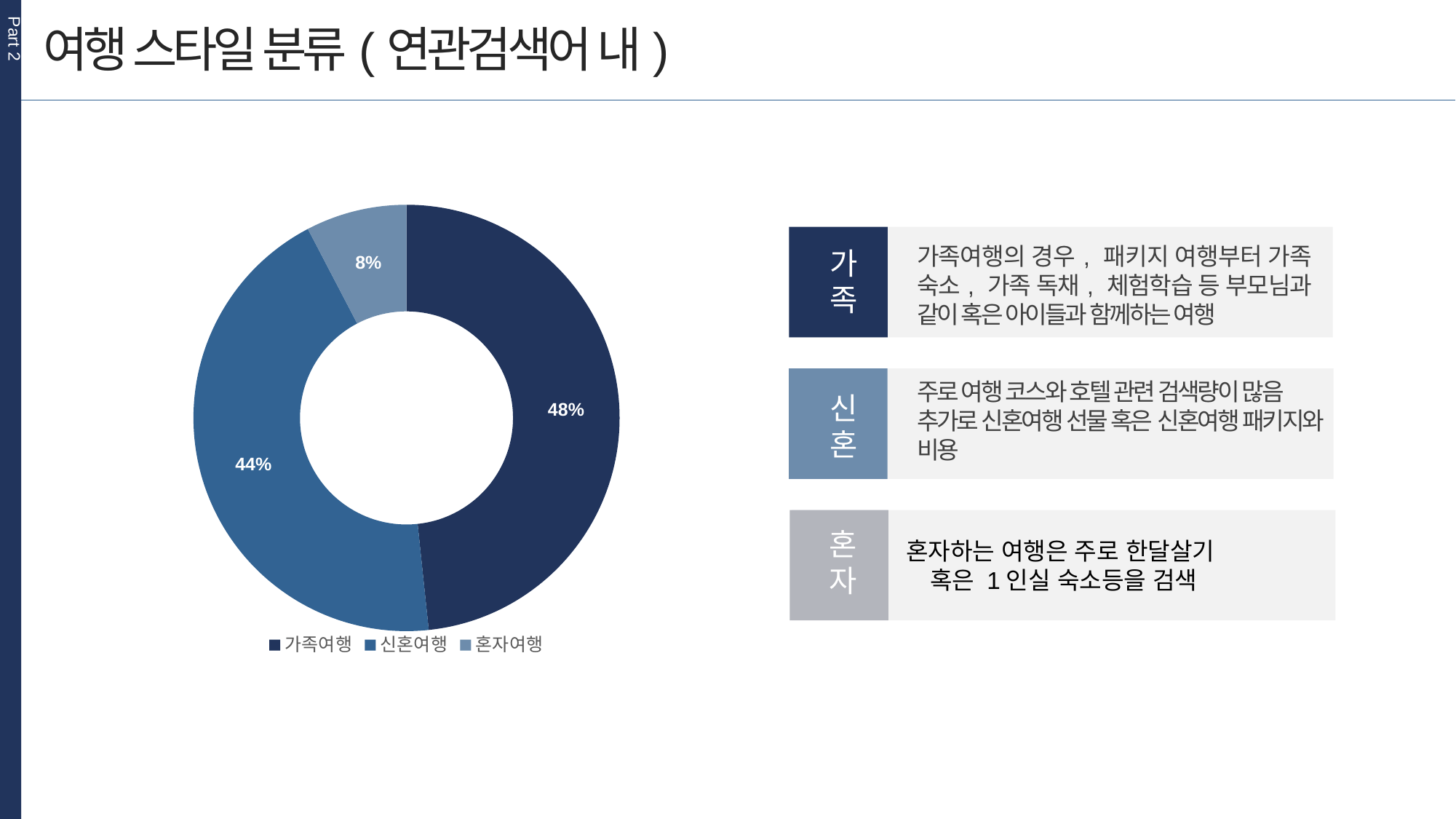

Part 2
여행 스타일 분류(연관검색어 내)

### Chart

| Category | 판매 |
|---|---|
| 가족여행 | 24790.0 |
| 신혼여행 | 22570.0 |
| 혼자여행 | 3930.0 |

가족여행의 경우, 패키지 여행부터 가족 숙소, 가족 독채, 체험학습 등 부모님과 같이 혹은 아이들과 함께하는 여행
가족

주로 여행 코스와 호텔 관련 검색량이 많음
추가로 신혼여행 선물 혹은 신혼여행 패키지와 비용
신혼
혼자하는 여행은 주로 한달살기
혹은 1인실 숙소등을 검색

혼자